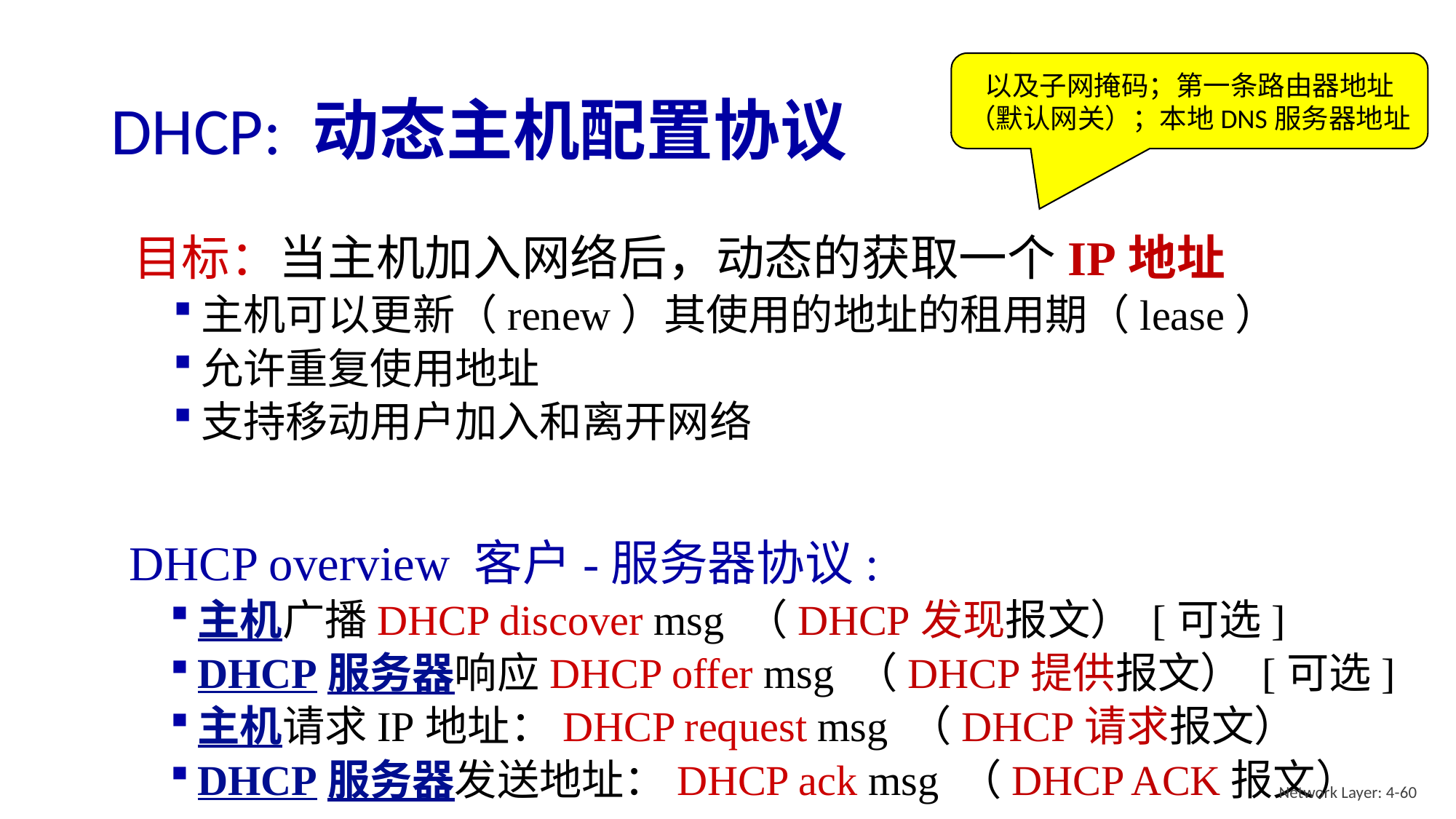

# DHCP: 动态主机配置协议
以及子网掩码；第一条路由器地址（默认网关）；本地DNS服务器地址
目标：当主机加入网络后，动态的获取一个IP地址
主机可以更新（renew）其使用的地址的租用期（lease）
允许重复使用地址
支持移动用户加入和离开网络

DHCP overview 客户-服务器协议:
主机广播DHCP discover msg （DHCP发现报文） [可选]
DHCP服务器响应DHCP offer msg （DHCP提供报文） [可选]
主机请求IP地址：DHCP request msg （DHCP请求报文）
DHCP服务器发送地址：DHCP ack msg （DHCP ACK报文）

Network Layer: 4-60